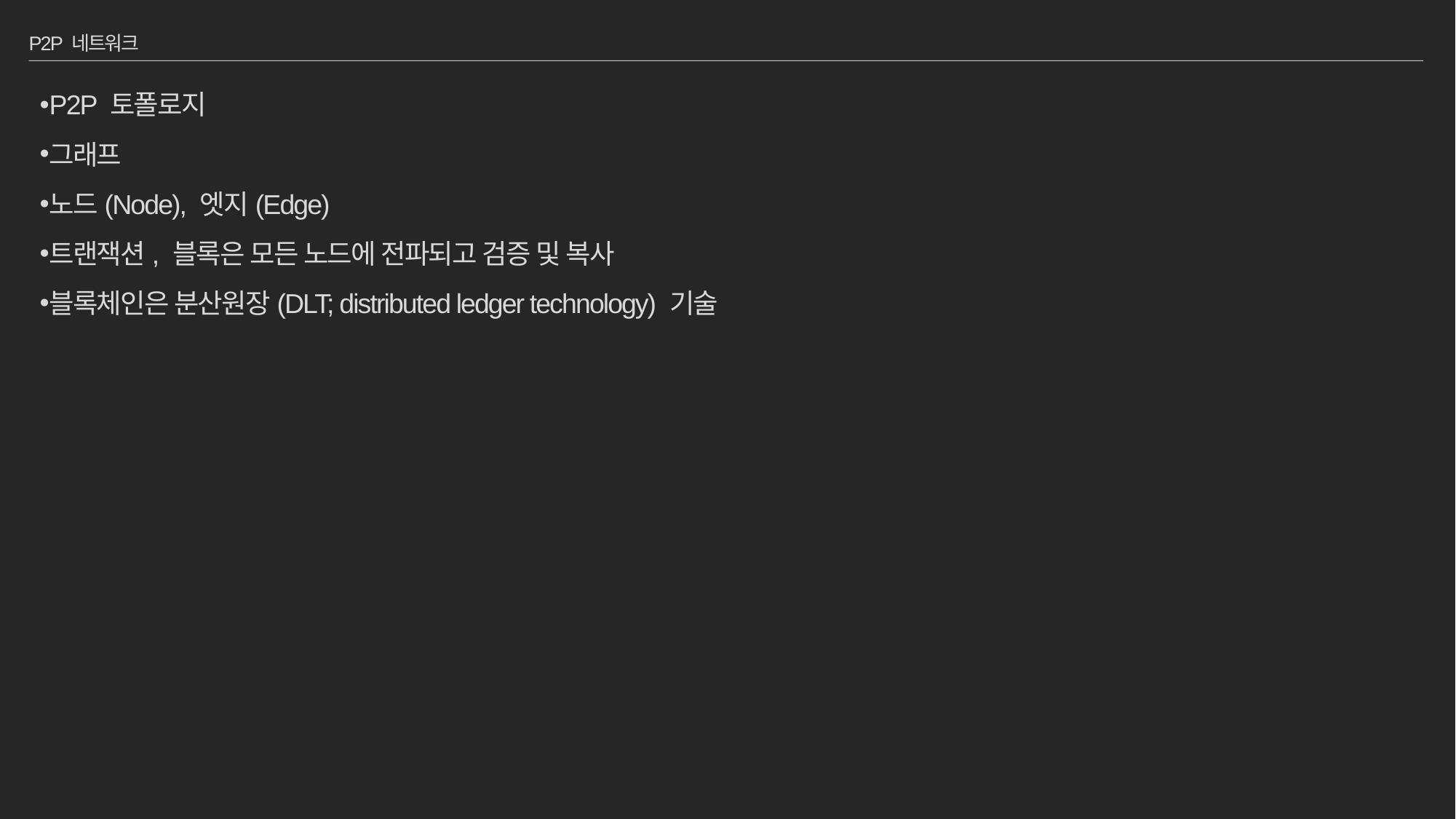

# P2P 네트워크
P2P 토폴로지
그래프
노드(Node), 엣지(Edge)
트랜잭션, 블록은 모든 노드에 전파되고 검증 및 복사
블록체인은 분산원장(DLT; distributed ledger technology) 기술